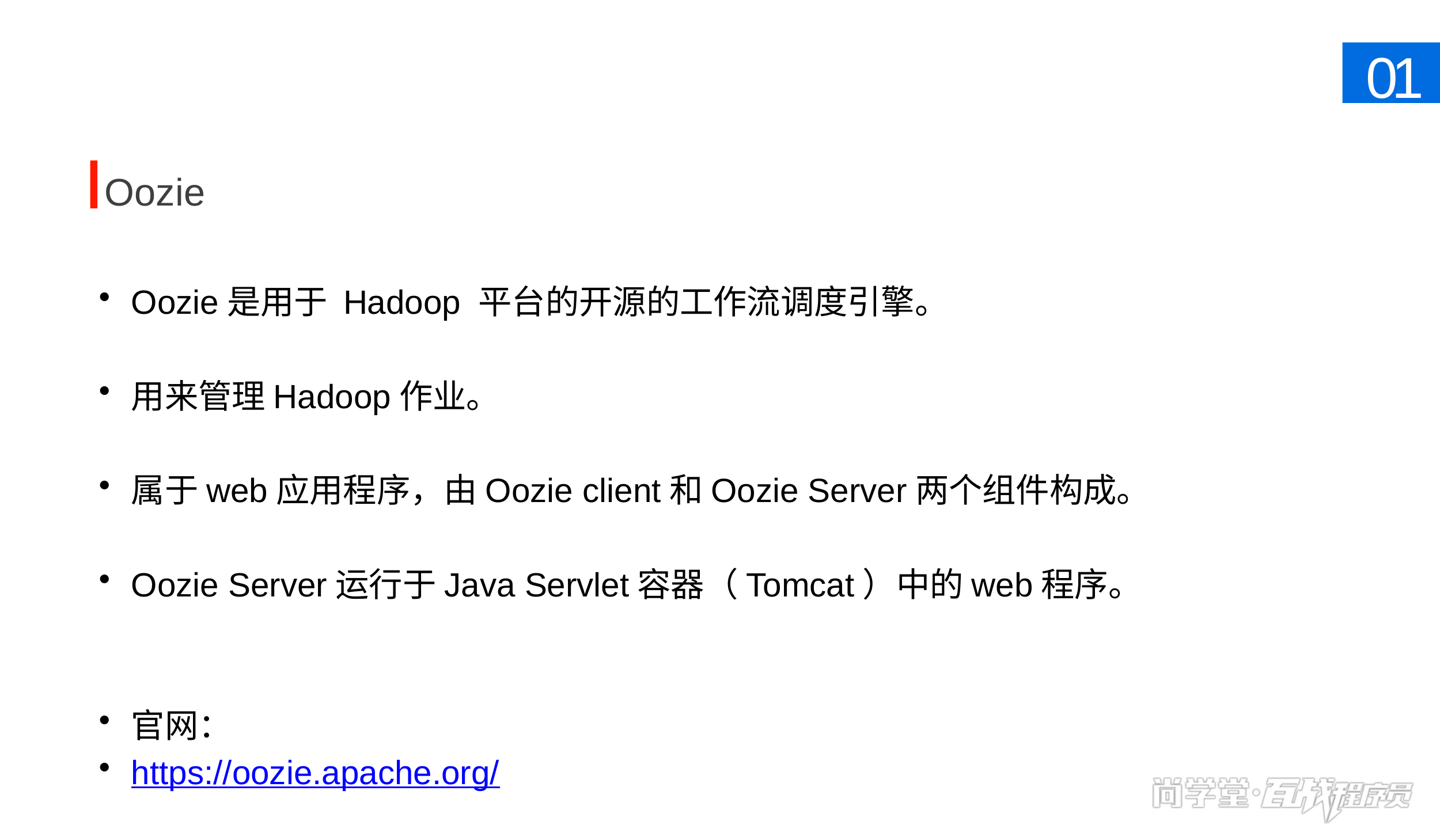

01

Oozie

Oozie是用于 Hadoop 平台的开源的工作流调度引擎。

用来管理Hadoop作业。

属于web应用程序，由Oozie client和Oozie Server两个组件构成。

Oozie Server运行于Java Servlet容器（Tomcat）中的web程序。

官网：
https://oozie.apache.org/